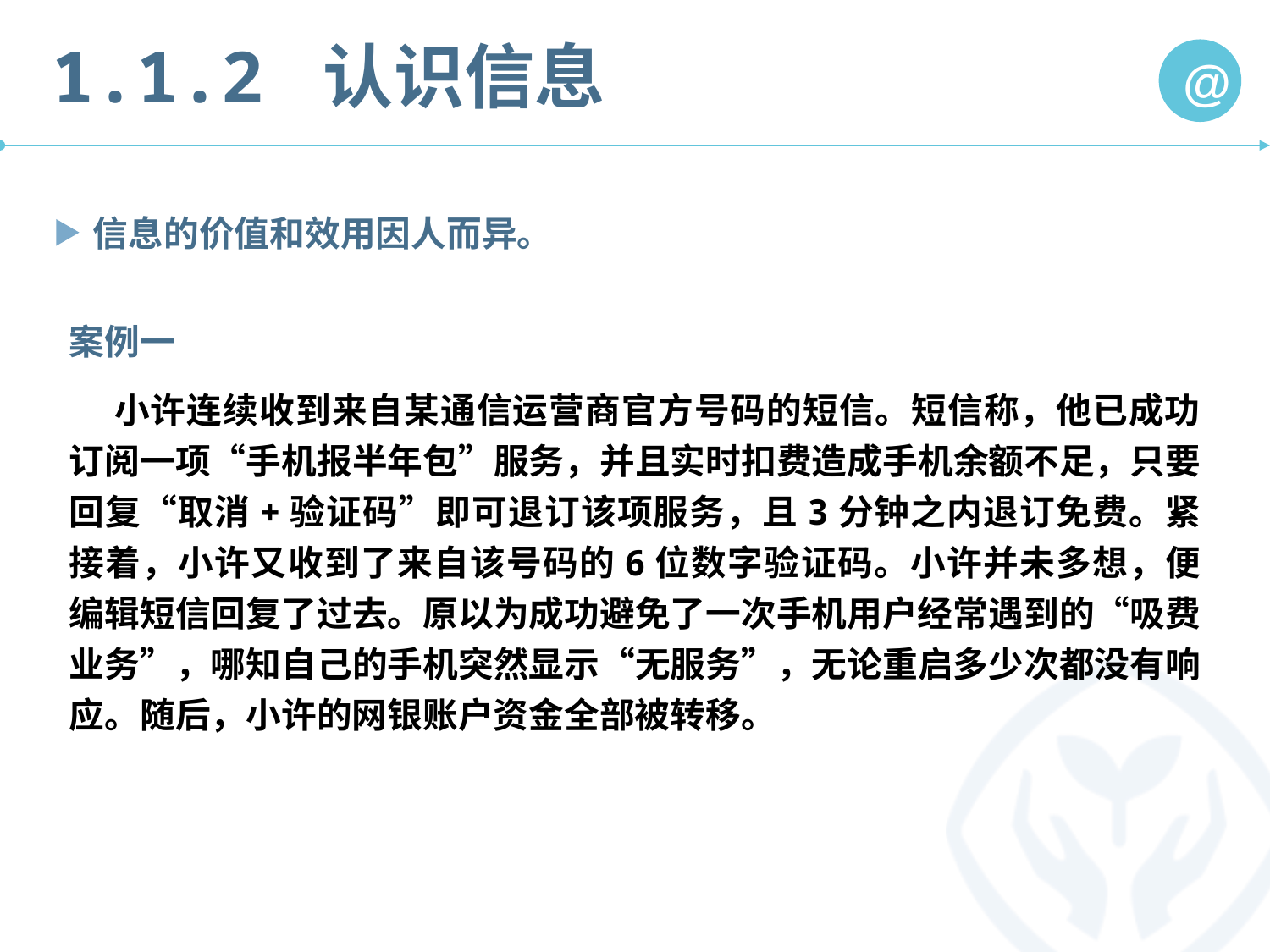

信息的价值和效用因人而异。

案例一
    小许连续收到来自某通信运营商官方号码的短信。短信称，他已成功订阅一项“手机报半年包”服务，并且实时扣费造成手机余额不足，只要回复“取消+验证码”即可退订该项服务，且3分钟之内退订免费。紧接着，小许又收到了来自该号码的6位数字验证码。小许并未多想，便编辑短信回复了过去。原以为成功避免了一次手机用户经常遇到的“吸费业务”，哪知自己的手机突然显示“无服务”，无论重启多少次都没有响应。随后，小许的网银账户资金全部被转移。